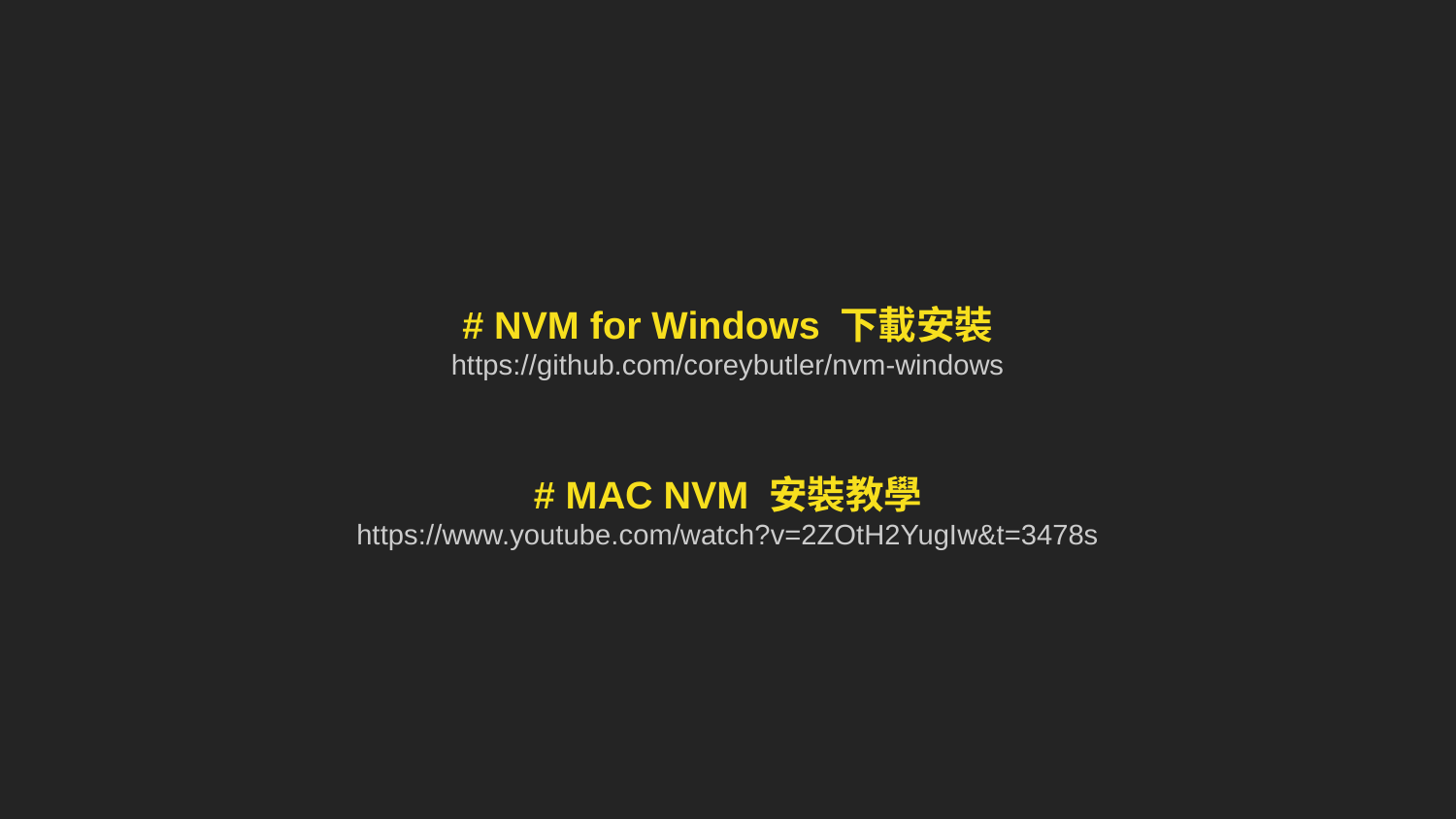

# NVM for Windows 下載安裝
https://github.com/coreybutler/nvm-windows
# MAC NVM 安裝教學
https://www.youtube.com/watch?v=2ZOtH2YugIw&t=3478s